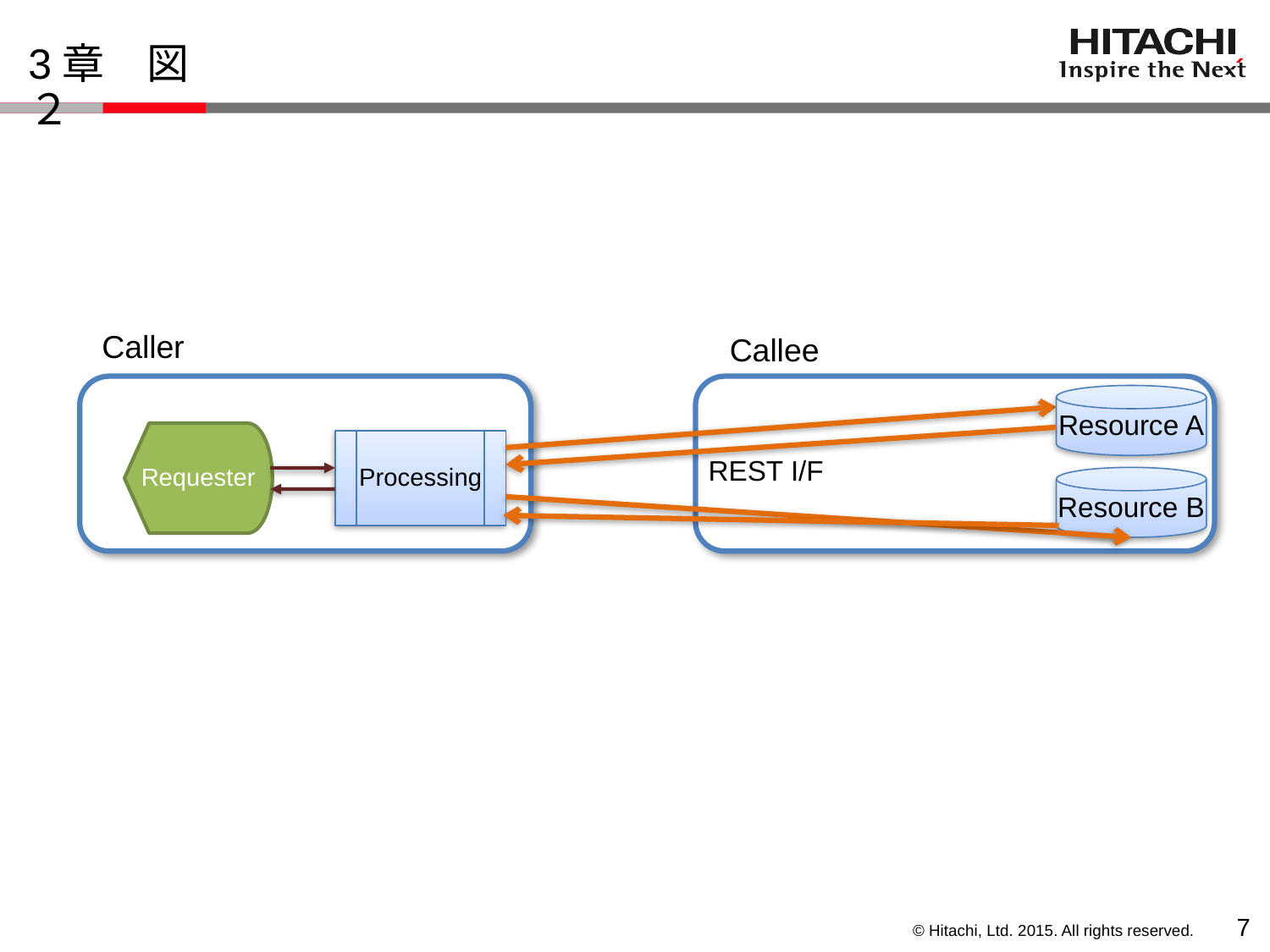

# 3章　図２
Caller
Callee

Resource A
Requester
Processing
REST I/F
Resource B

7
データ取得側
データ提供側

JSON
データA
Requester
データ加工
REST I/F (GET)

JSON
データB